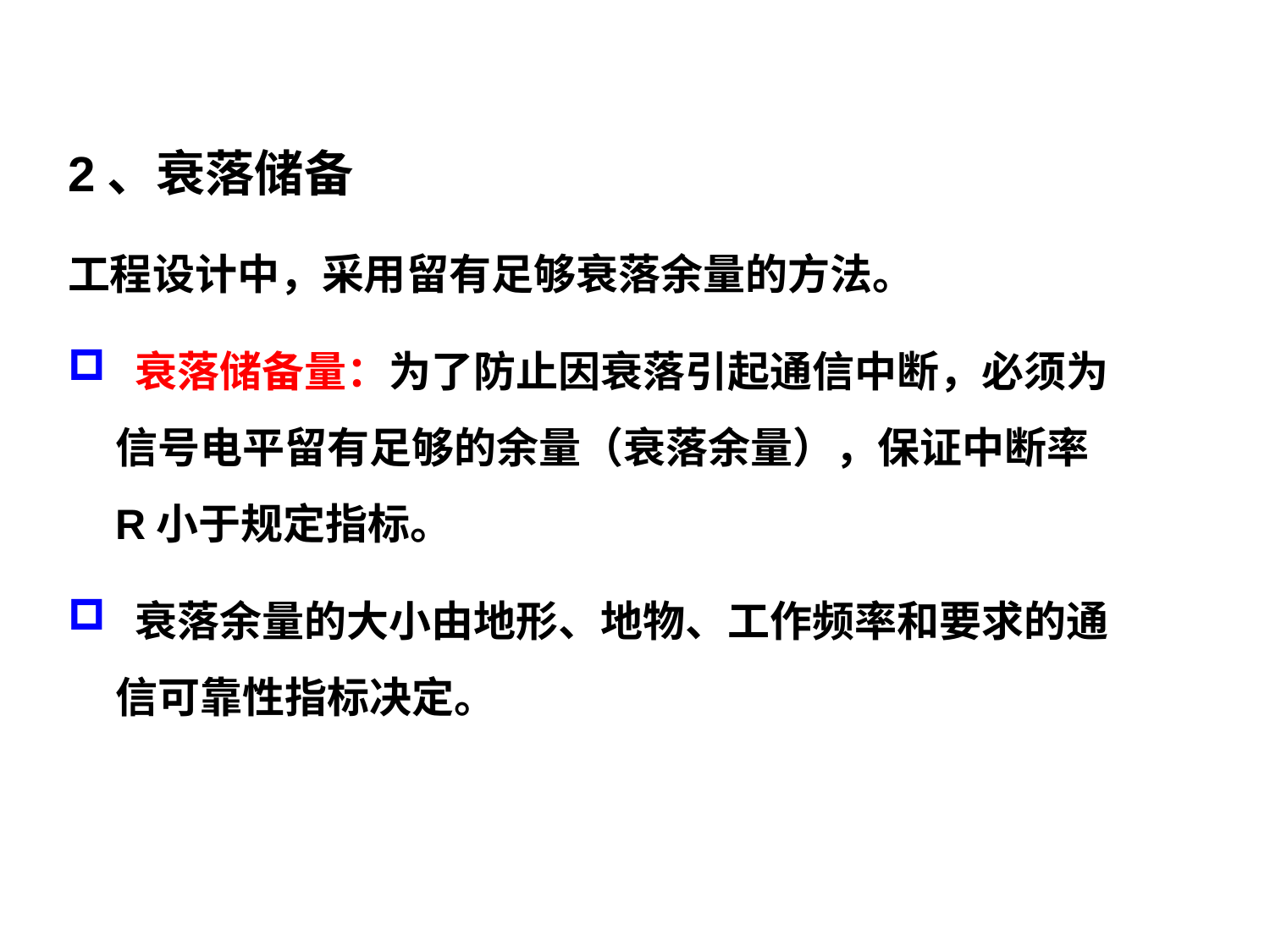

# 二、阴影衰落的基本特性
2、衰落储备
工程设计中，采用留有足够衰落余量的方法。
 衰落储备量：为了防止因衰落引起通信中断，必须为信号电平留有足够的余量（衰落余量），保证中断率R小于规定指标。
 衰落余量的大小由地形、地物、工作频率和要求的通信可靠性指标决定。